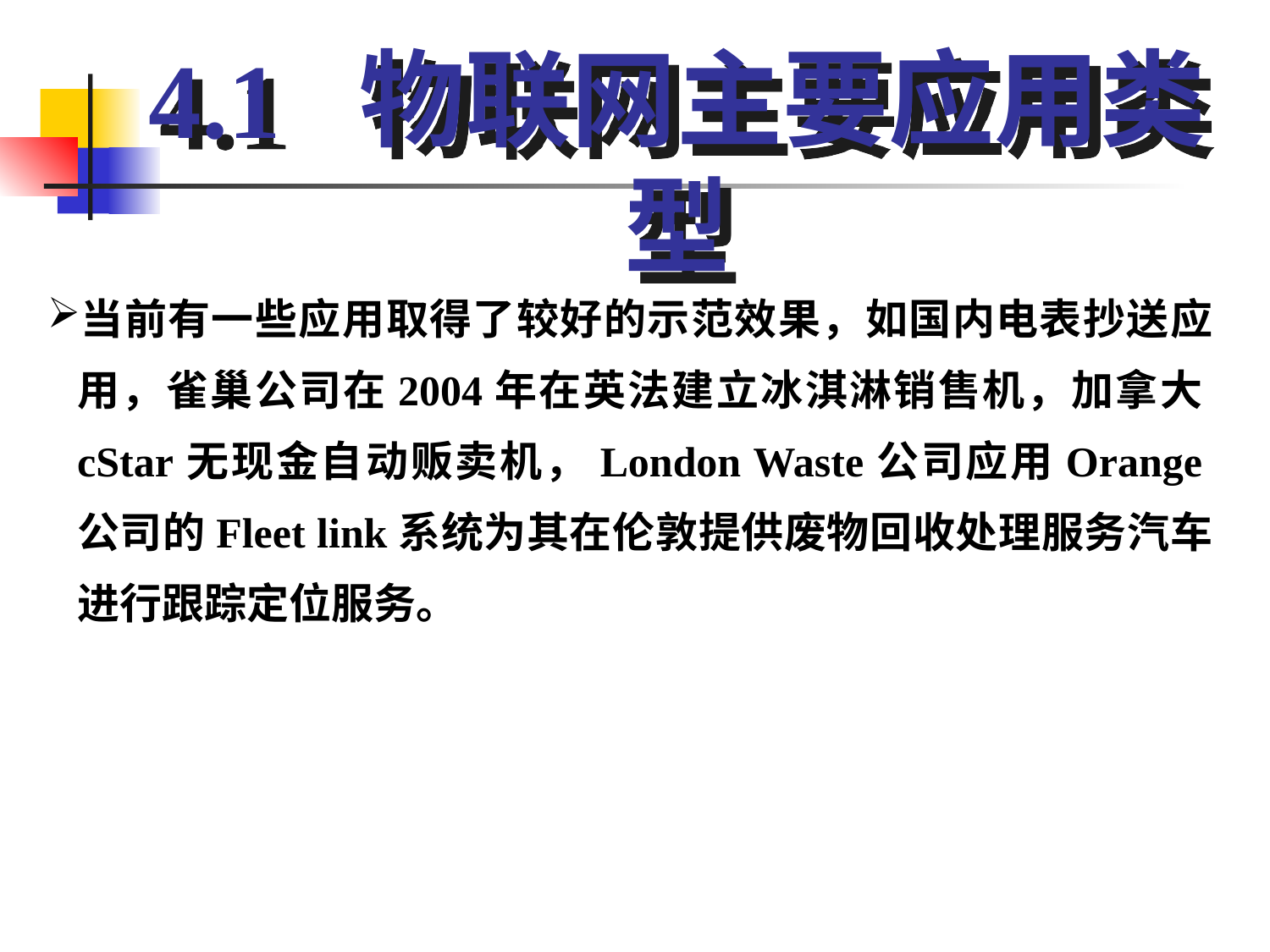

4.1  物联网主要应用类型
当前有一些应用取得了较好的示范效果，如国内电表抄送应用，雀巢公司在2004年在英法建立冰淇淋销售机，加拿大cStar无现金自动贩卖机，London Waste公司应用Orange公司的Fleet link系统为其在伦敦提供废物回收处理服务汽车进行跟踪定位服务。